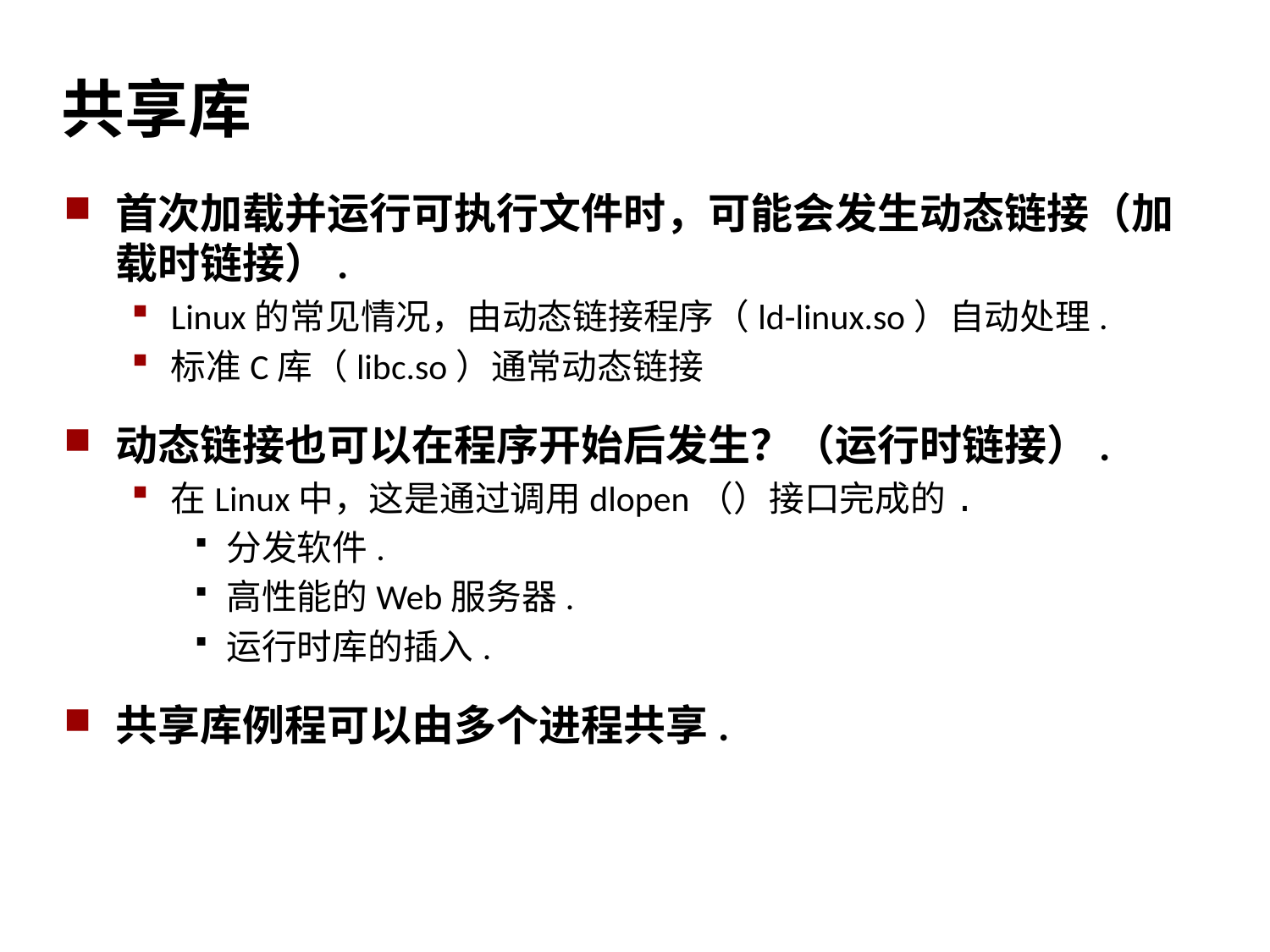

共享库
首次加载并运行可执行文件时，可能会发生动态链接（加载时链接）.
Linux的常见情况，由动态链接程序（ld-linux.so）自动处理.
标准C库（libc.so）通常动态链接
动态链接也可以在程序开始后发生？（运行时链接）.
在Linux中，这是通过调用dlopen（）接口完成的.
分发软件.
高性能的Web服务器.
运行时库的插入.
共享库例程可以由多个进程共享.